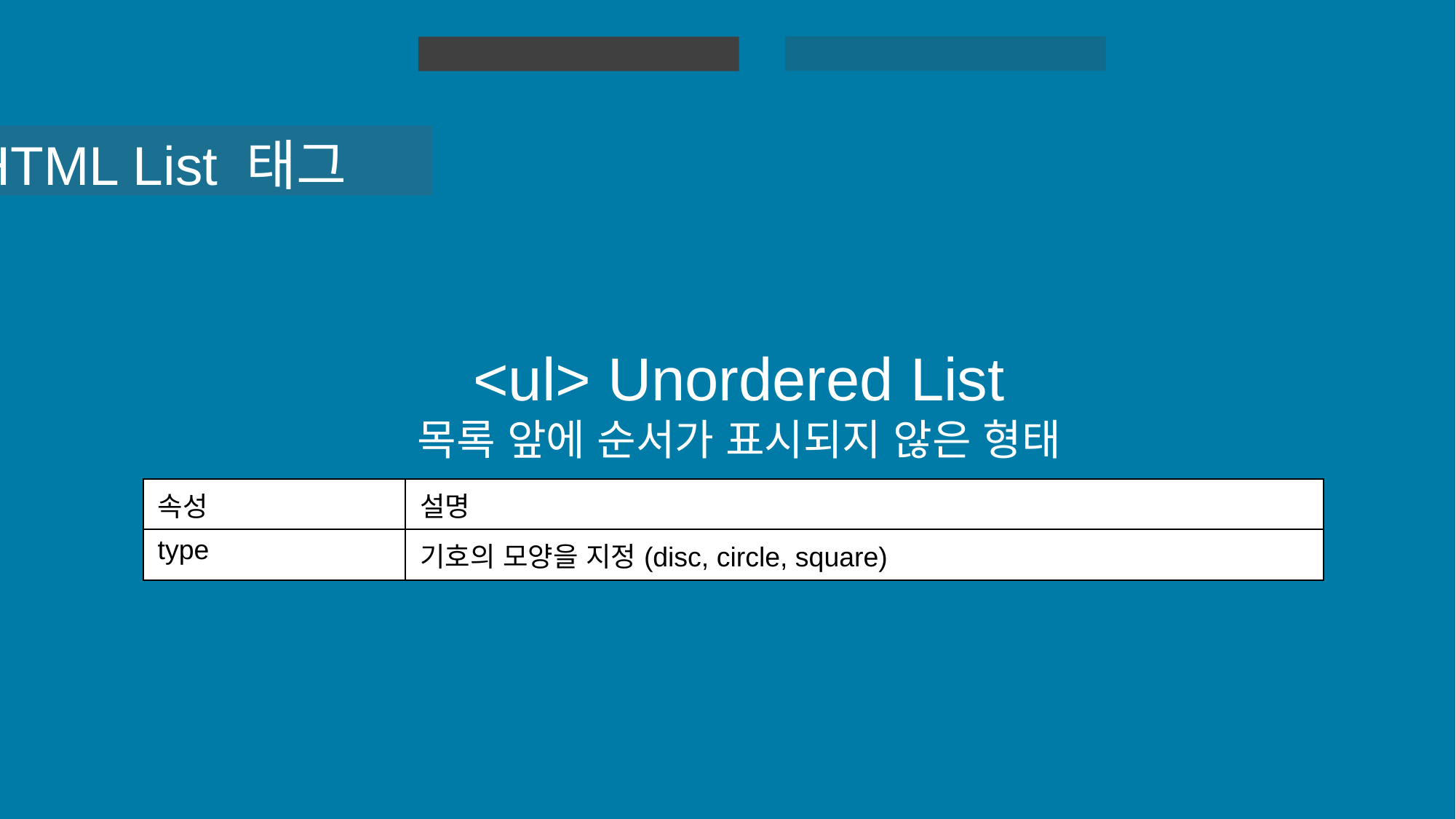

HTML 실습
HTML

HTML List 태그
<ul> Unordered List
목록 앞에 순서가 표시되지 않은 형태
| 속성 | 설명 |
| --- | --- |
| type | 기호의 모양을 지정(disc, circle, square) |